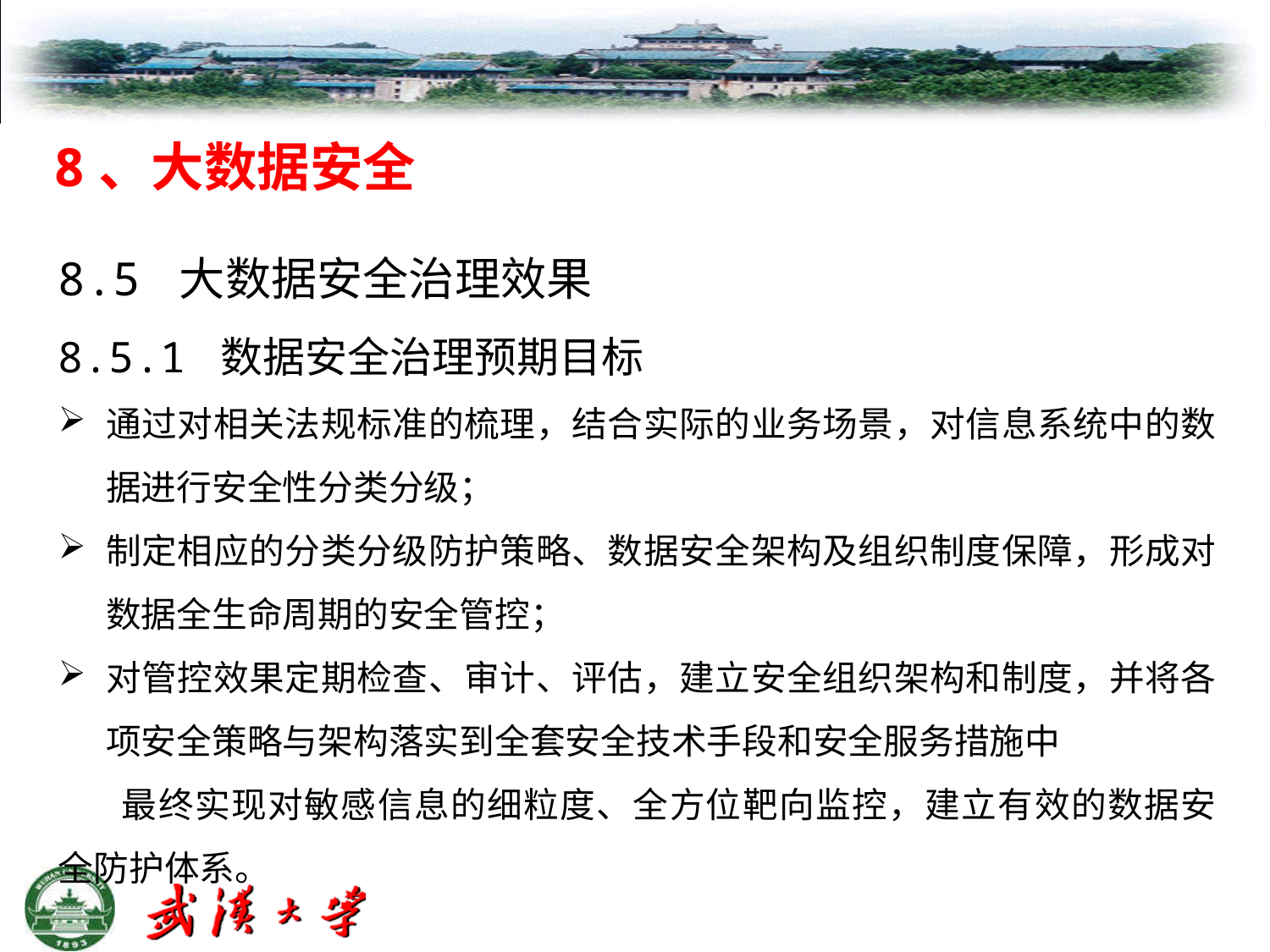

8、大数据安全
8.5 大数据安全治理效果
8.5.1 数据安全治理预期目标
通过对相关法规标准的梳理，结合实际的业务场景，对信息系统中的数据进行安全性分类分级；
制定相应的分类分级防护策略、数据安全架构及组织制度保障，形成对数据全生命周期的安全管控；
对管控效果定期检查、审计、评估，建立安全组织架构和制度，并将各项安全策略与架构落实到全套安全技术手段和安全服务措施中
最终实现对敏感信息的细粒度、全方位靶向监控，建立有效的数据安全防护体系。